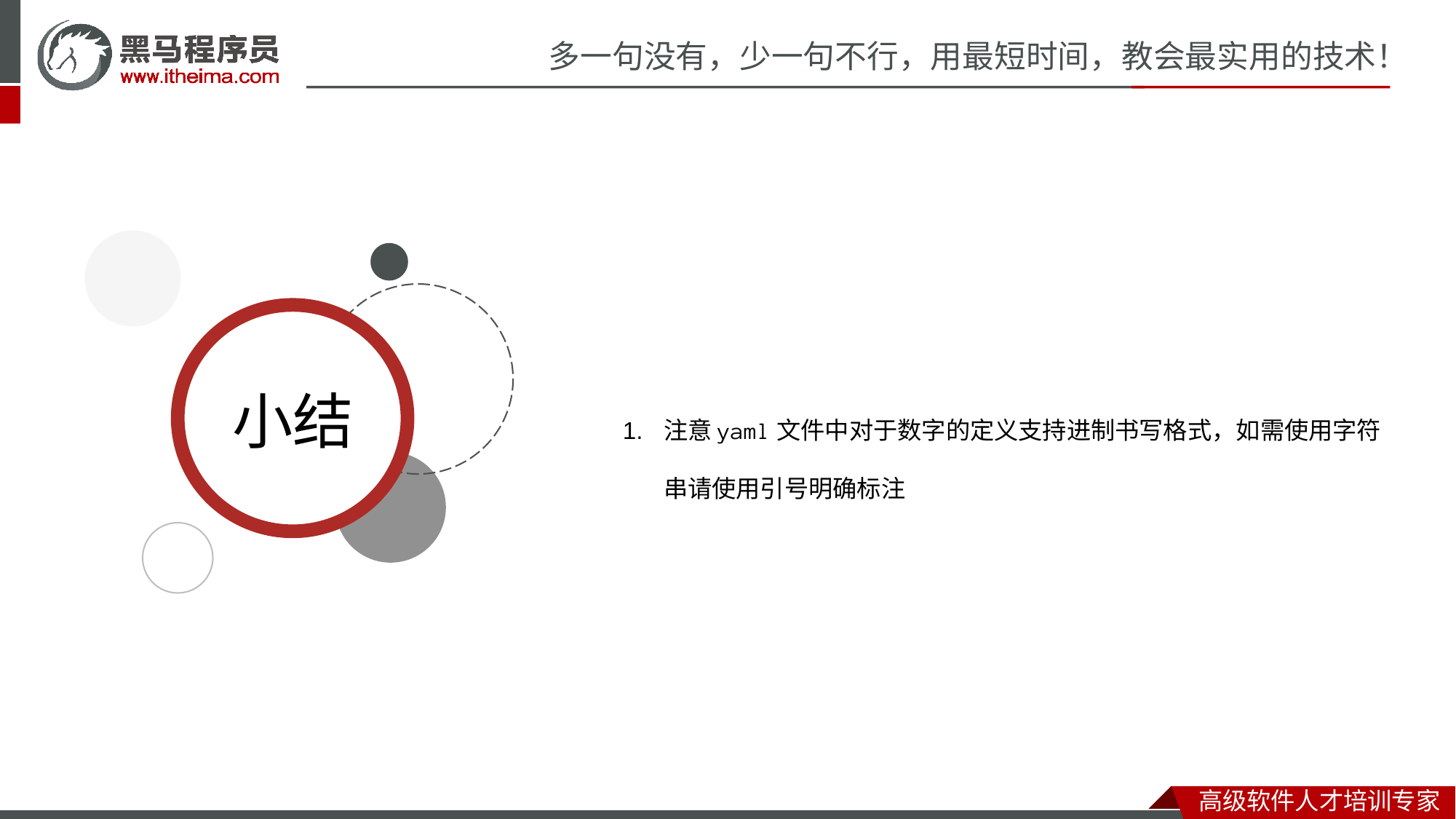

注意yaml文件中对于数字的定义支持进制书写格式，如需使用字符串请使用引号明确标注